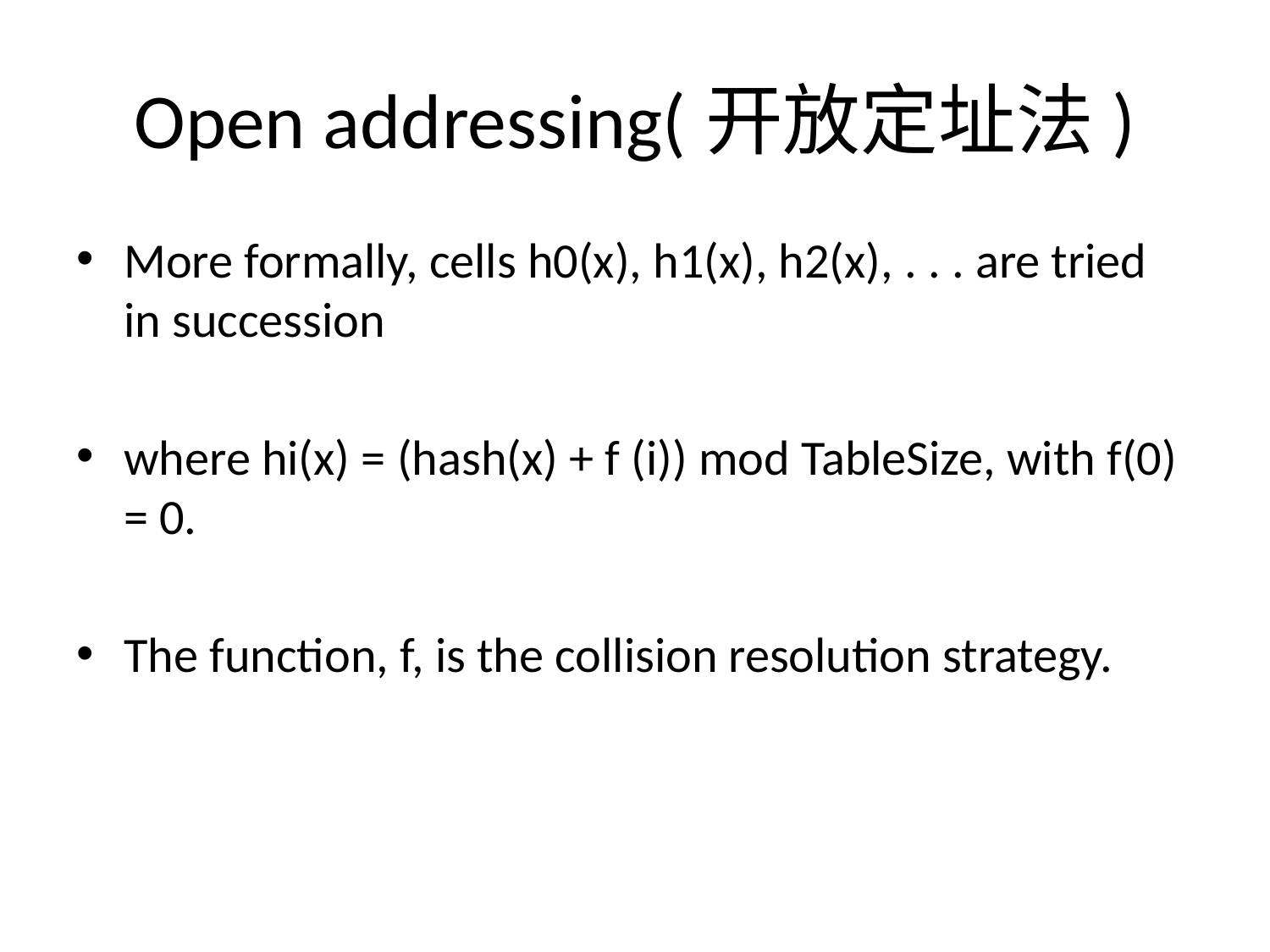

# Open addressing(开放定址法)
More formally, cells h0(x), h1(x), h2(x), . . . are tried in succession

where hi(x) = (hash(x) + f (i)) mod TableSize, with f(0) = 0.

The function, f, is the collision resolution strategy.